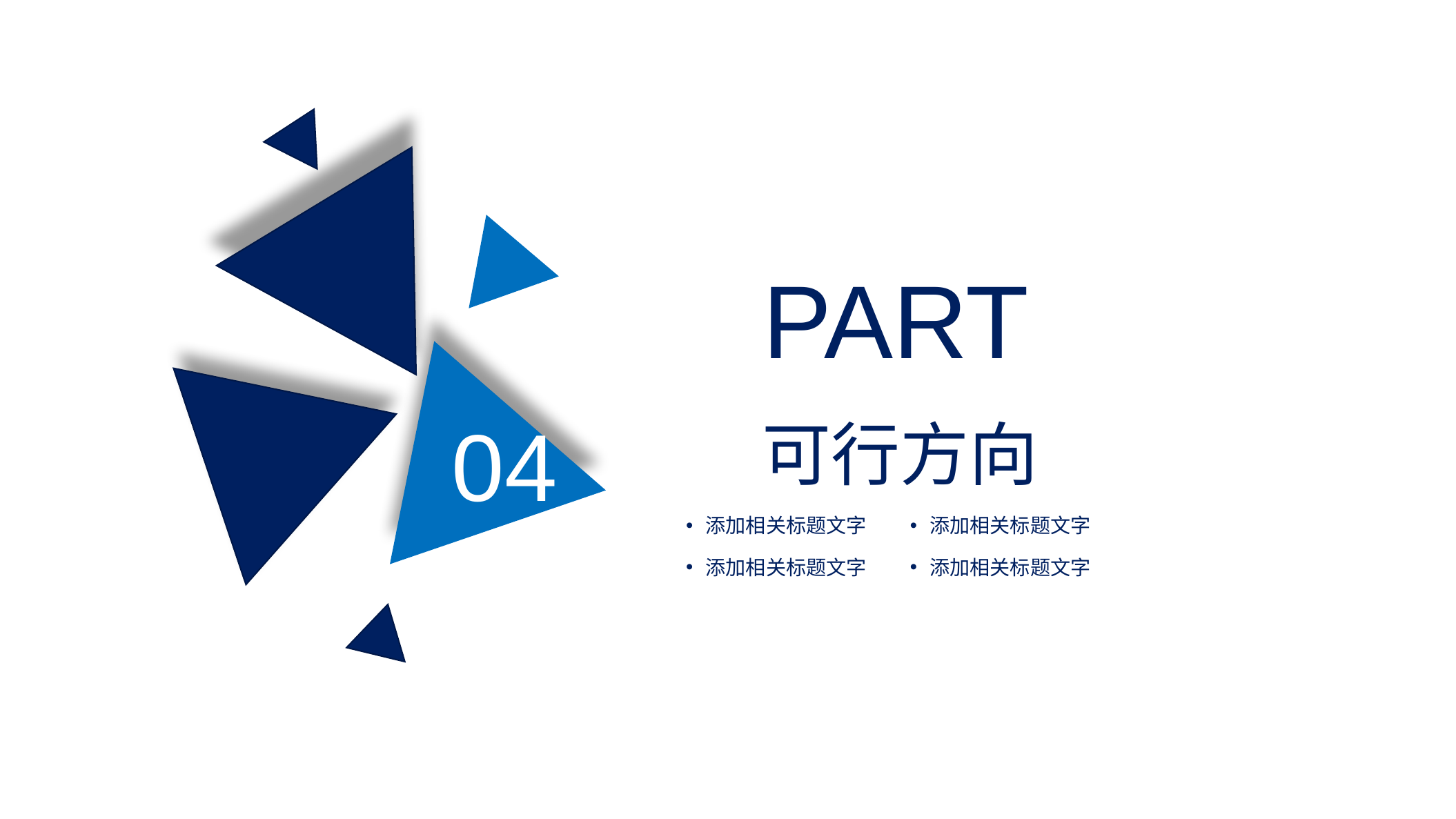

PART

04
可行方向
添加相关标题文字
添加相关标题文字
添加相关标题文字
添加相关标题文字